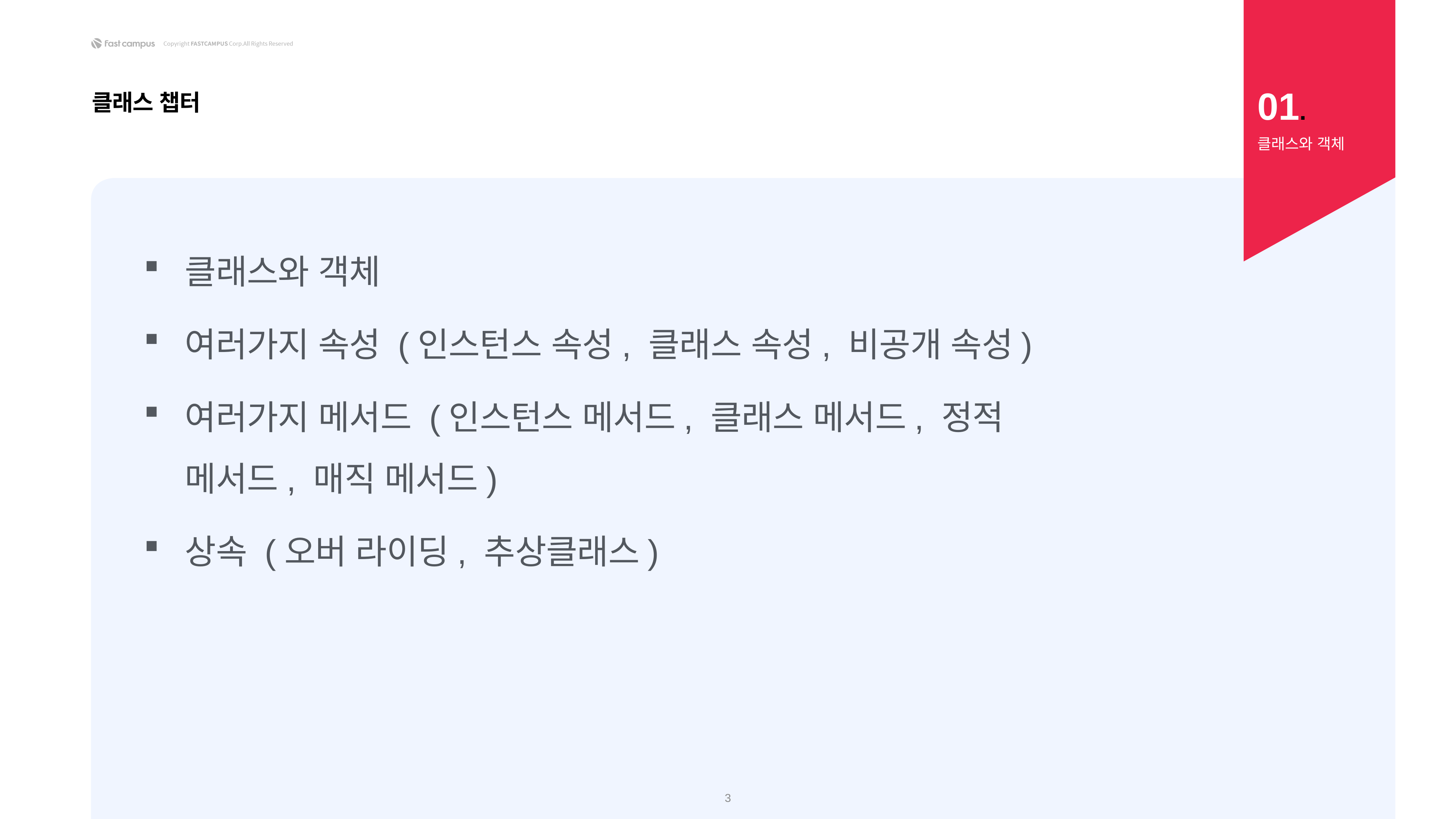

01.
클래스 챕터
클래스와 객체
클래스와 객체
여러가지 속성 (인스턴스 속성, 클래스 속성, 비공개 속성)
여러가지 메서드 (인스턴스 메서드, 클래스 메서드, 정적 메서드, 매직 메서드)
상속 (오버 라이딩, 추상클래스)
3